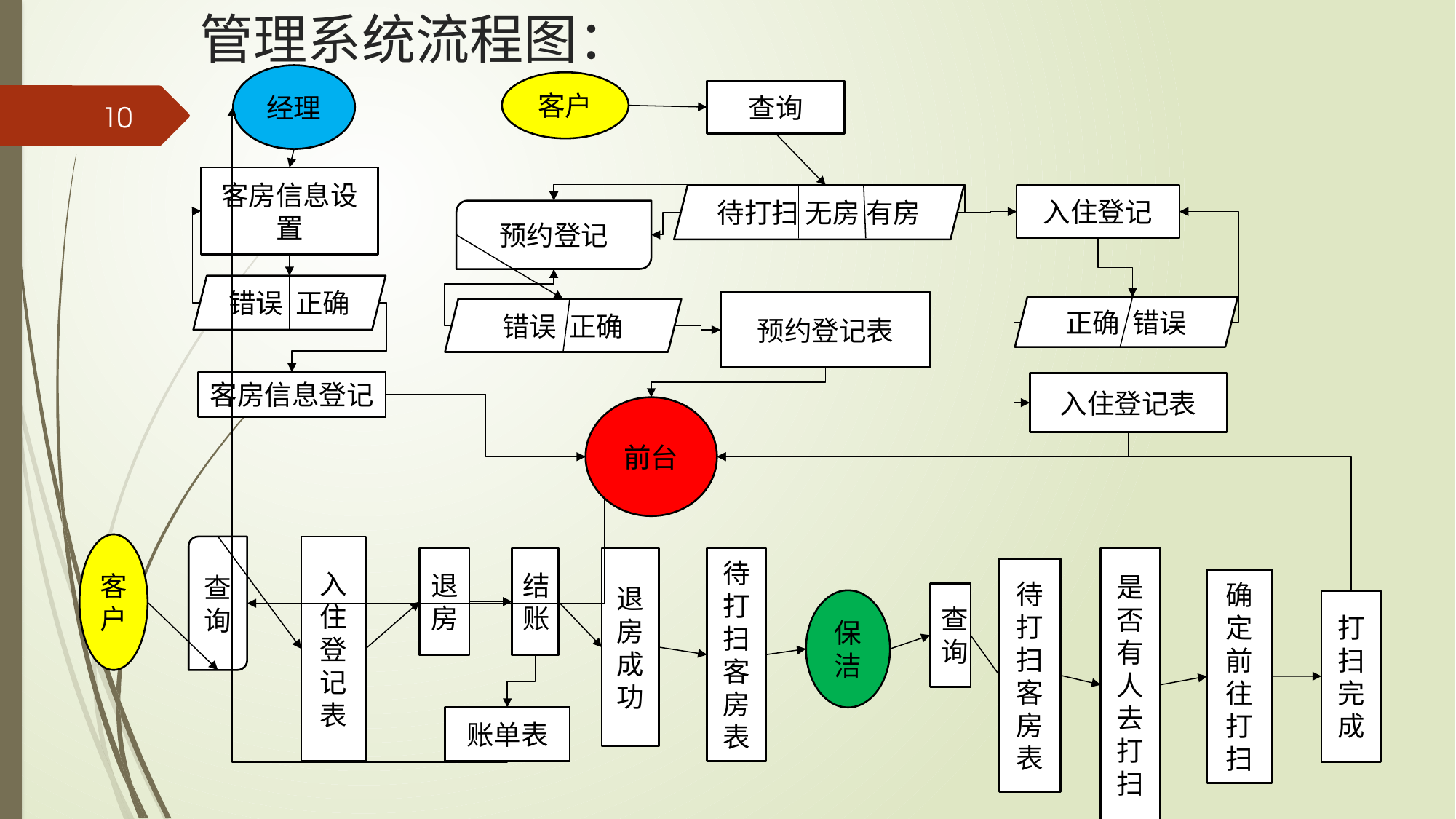

# 管理系统流程图：
经理
客户
查询
10
客房信息设置
入住登记
待打扫 无房 有房
预约登记
错误  正确
预约登记表
正确  错误
错误  正确
客房信息登记
入住登记表
前台
客户
查询
入住登记表
退房
结账
退房成功
待打扫客房表
是否有人去打扫
待打扫客房表
确定前往打扫
查询
保洁
打扫完成
账单表